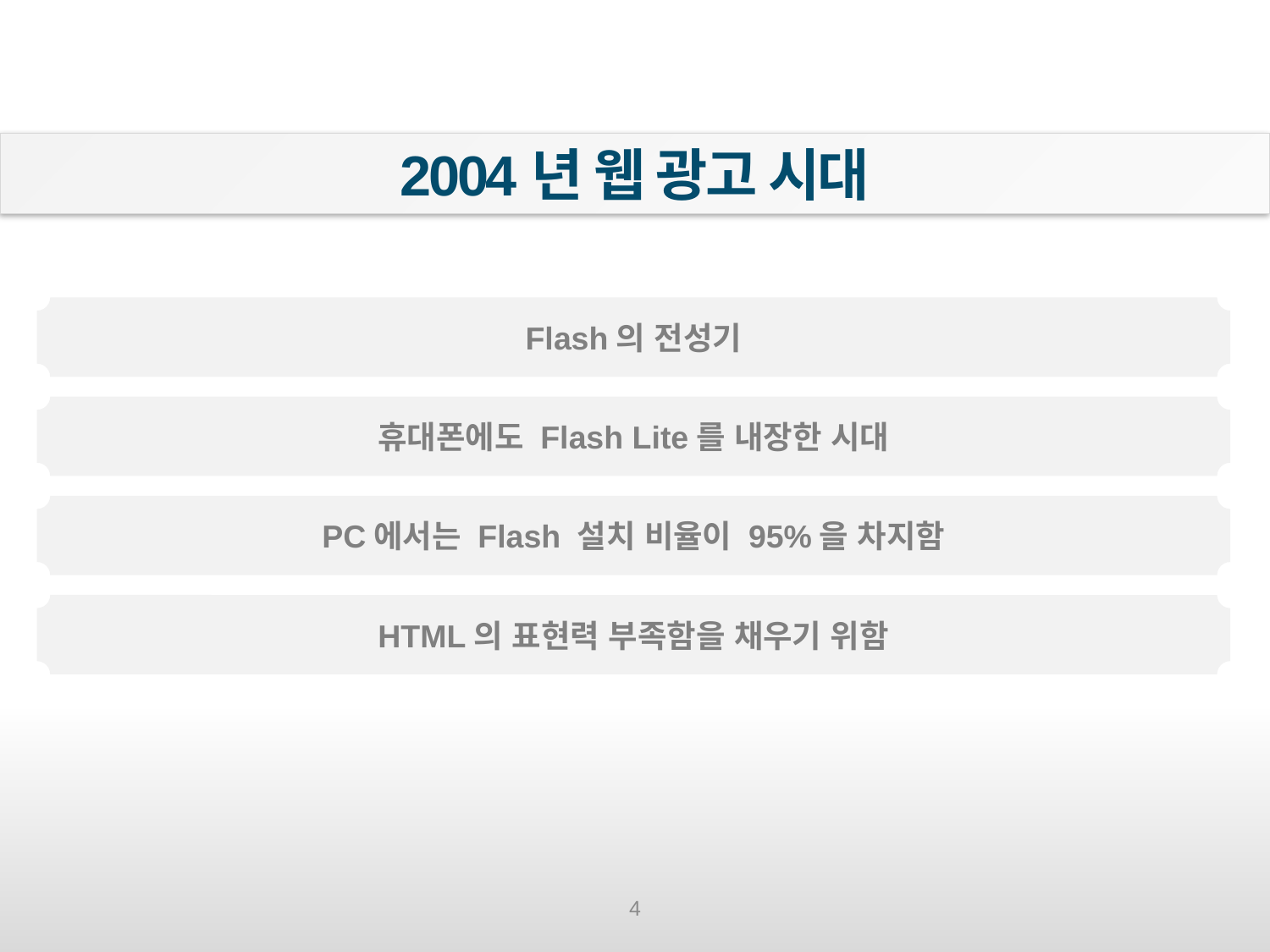

2004년 웹 광고 시대
Flash의 전성기
휴대폰에도 Flash Lite를 내장한 시대
PC에서는 Flash 설치 비율이 95%을 차지함
HTML의 표현력 부족함을 채우기 위함
4